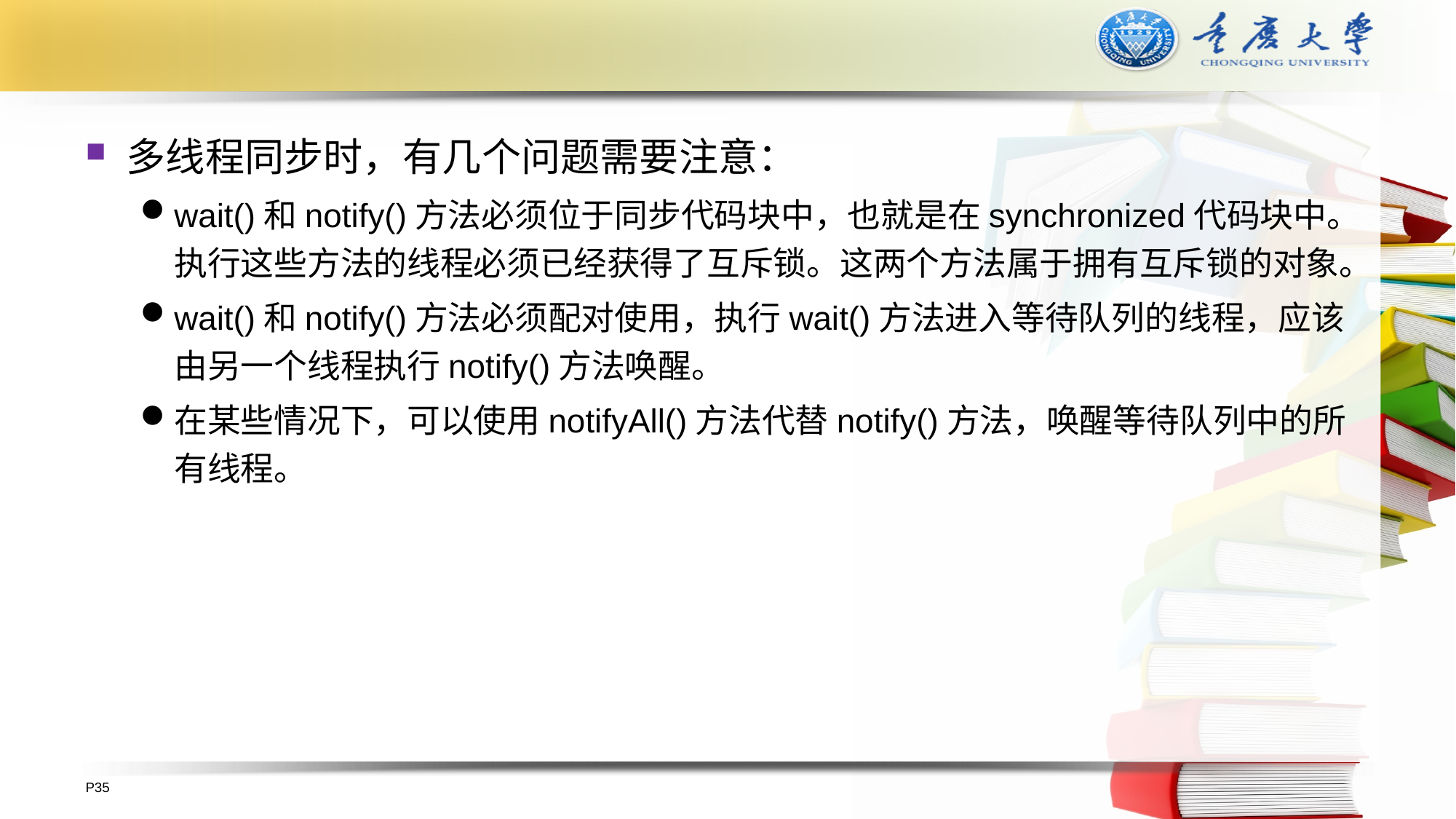

#
多线程同步时，有几个问题需要注意：
wait()和notify()方法必须位于同步代码块中，也就是在synchronized代码块中。执行这些方法的线程必须已经获得了互斥锁。这两个方法属于拥有互斥锁的对象。
wait()和notify()方法必须配对使用，执行wait()方法进入等待队列的线程，应该由另一个线程执行notify()方法唤醒。
在某些情况下，可以使用notifyAll()方法代替notify()方法，唤醒等待队列中的所有线程。

P35